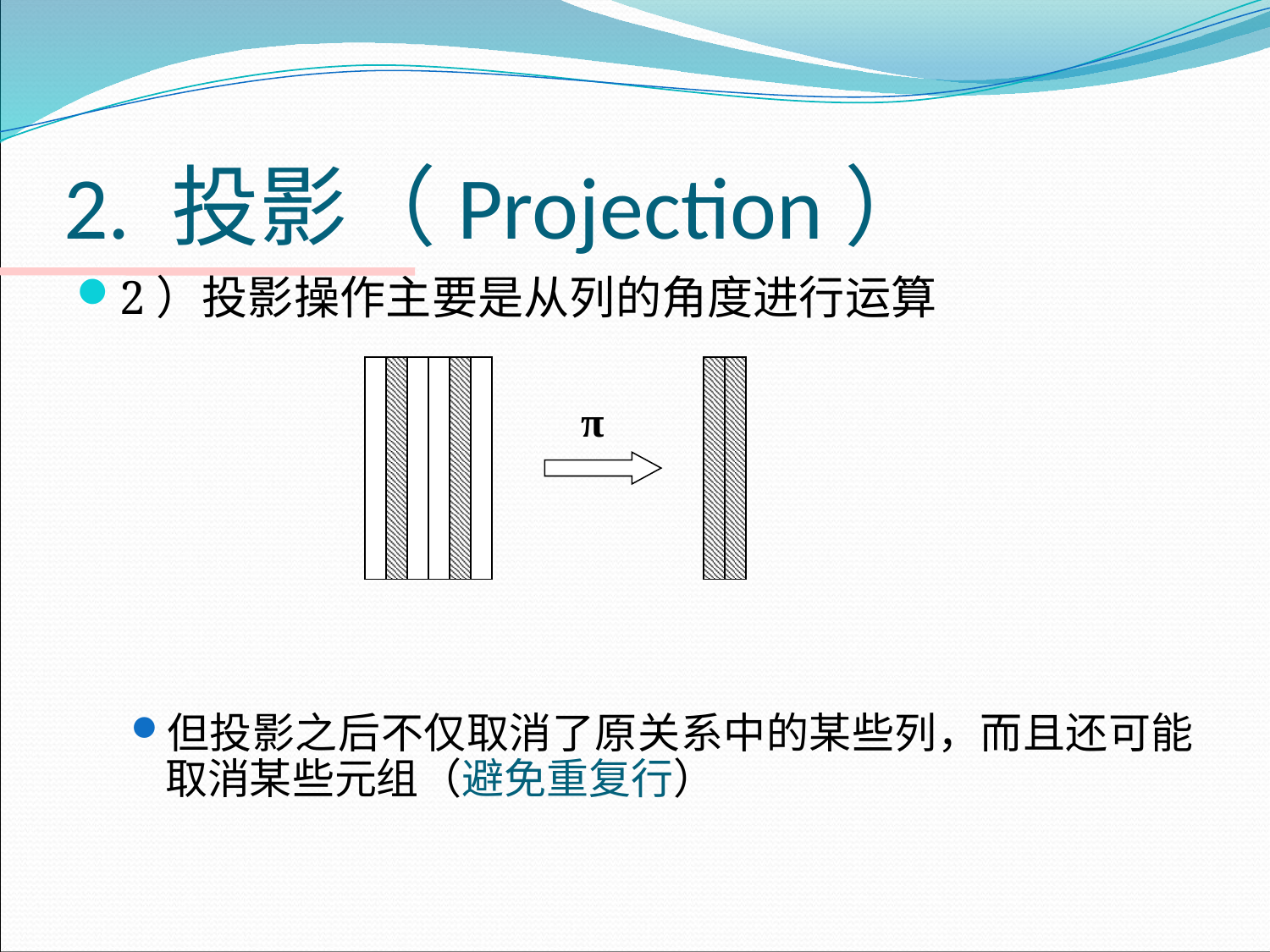

# 2. 投影（Projection）
2）投影操作主要是从列的角度进行运算

但投影之后不仅取消了原关系中的某些列，而且还可能取消某些元组（避免重复行）

π

177